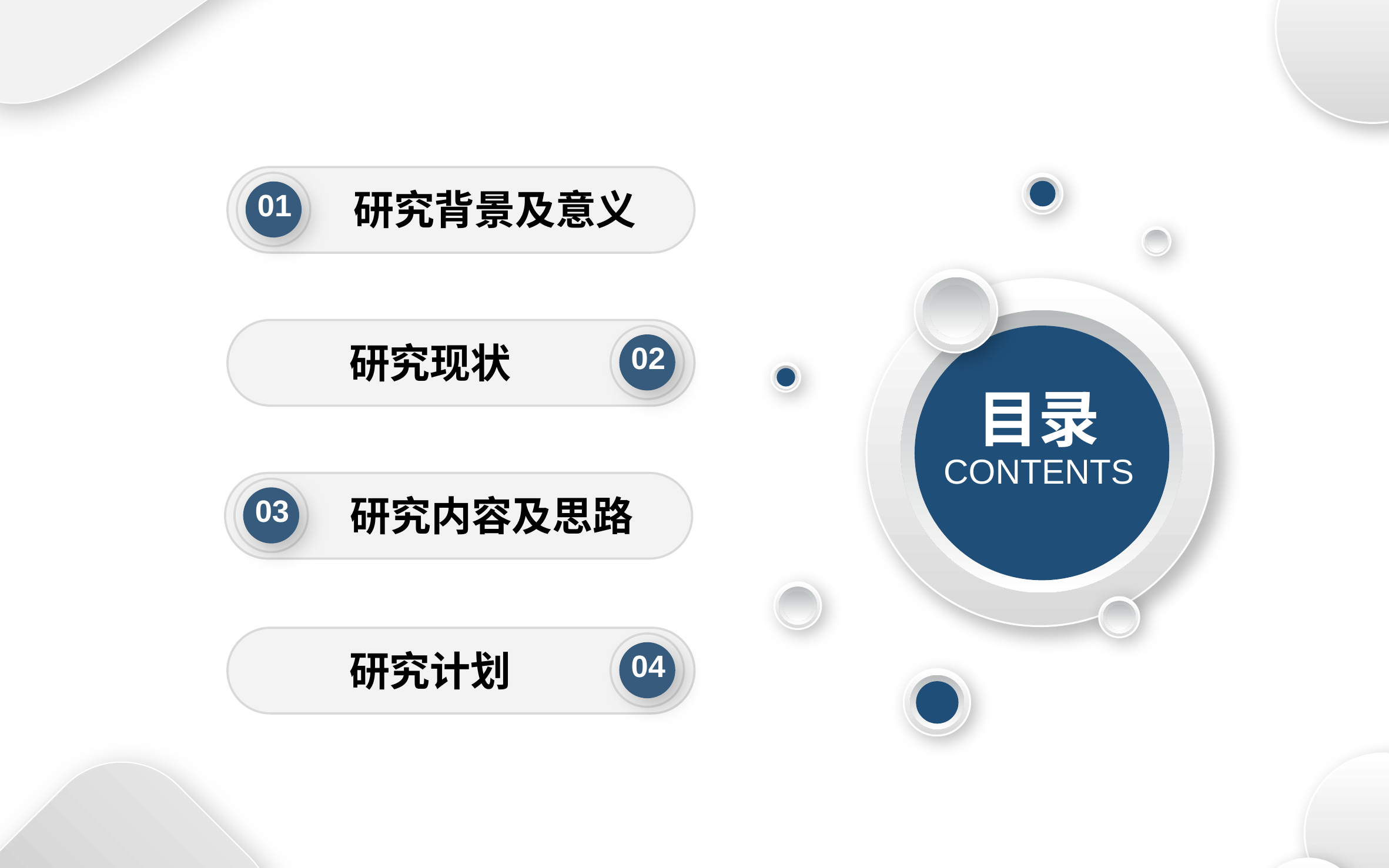

01

研究背景及意义

目录
CONTENTS

02

研究现状

03

研究内容及思路

04

研究计划